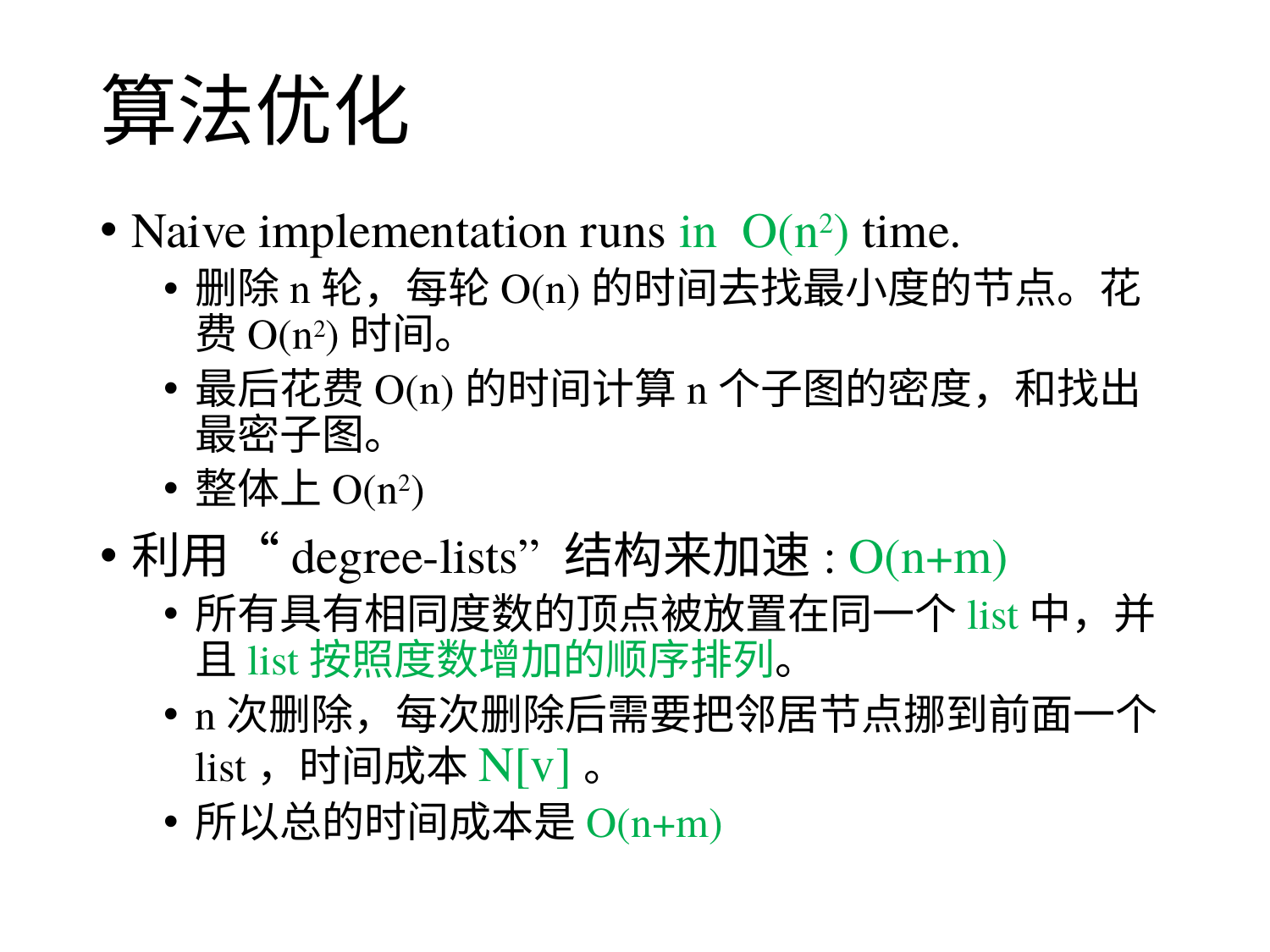

# 算法优化
Naive implementation runs in  O(n2) time.
删除n轮，每轮O(n)的时间去找最小度的节点。花费O(n2)时间。
最后花费O(n)的时间计算n个子图的密度，和找出最密子图。
整体上O(n2)
利用“degree-lists” 结构来加速: O(n+m)
所有具有相同度数的顶点被放置在同一个list中，并且list按照度数增加的顺序排列。
n次删除，每次删除后需要把邻居节点挪到前面一个list，时间成本N[v]。
所以总的时间成本是O(n+m)